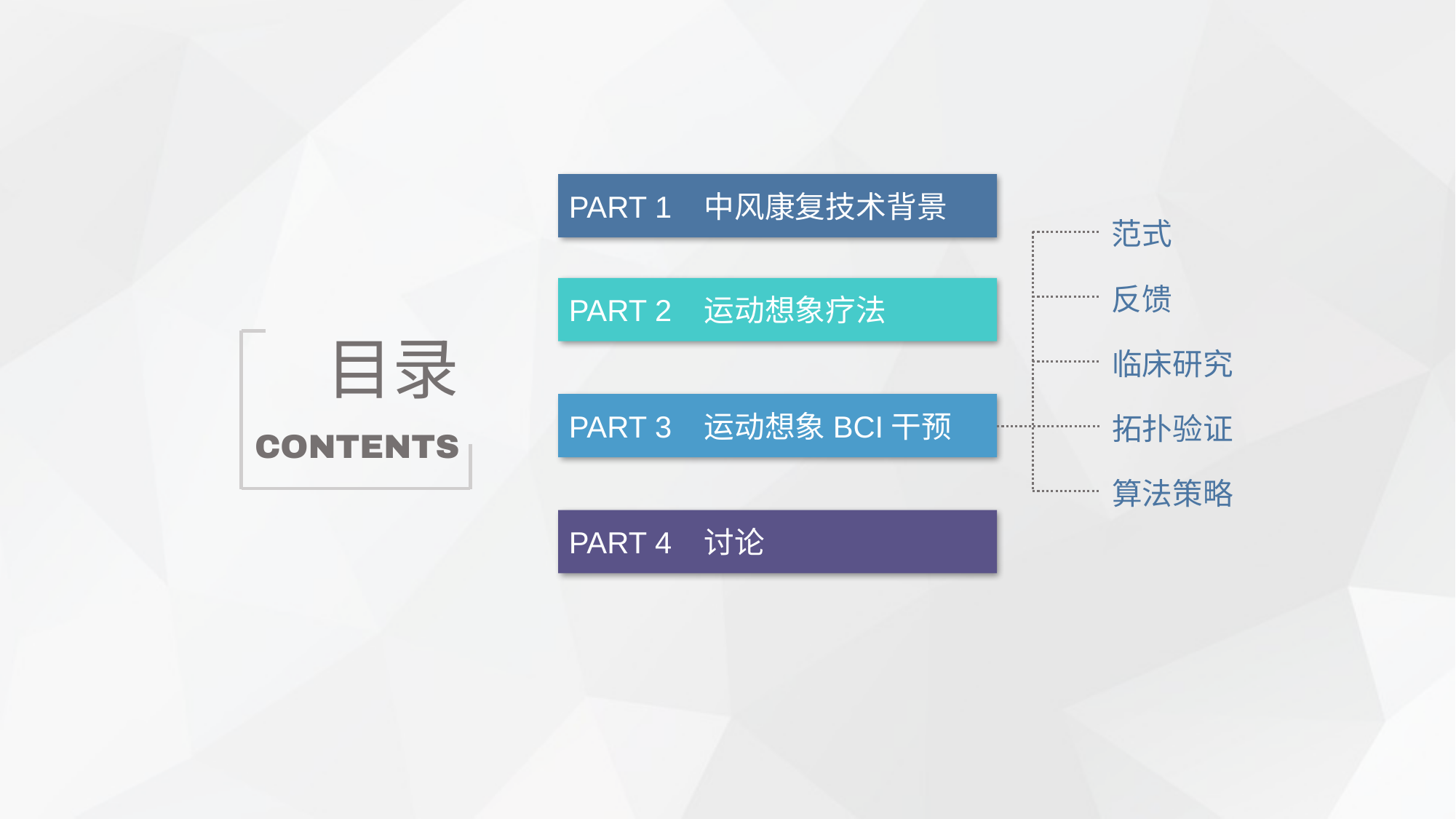

PART 1   中风康复技术背景
范式
反馈
PART 2   运动想象疗法
# 目录 CONTENTS
临床研究
PART 3   运动想象BCI干预
拓扑验证
算法策略
PART 4   讨论